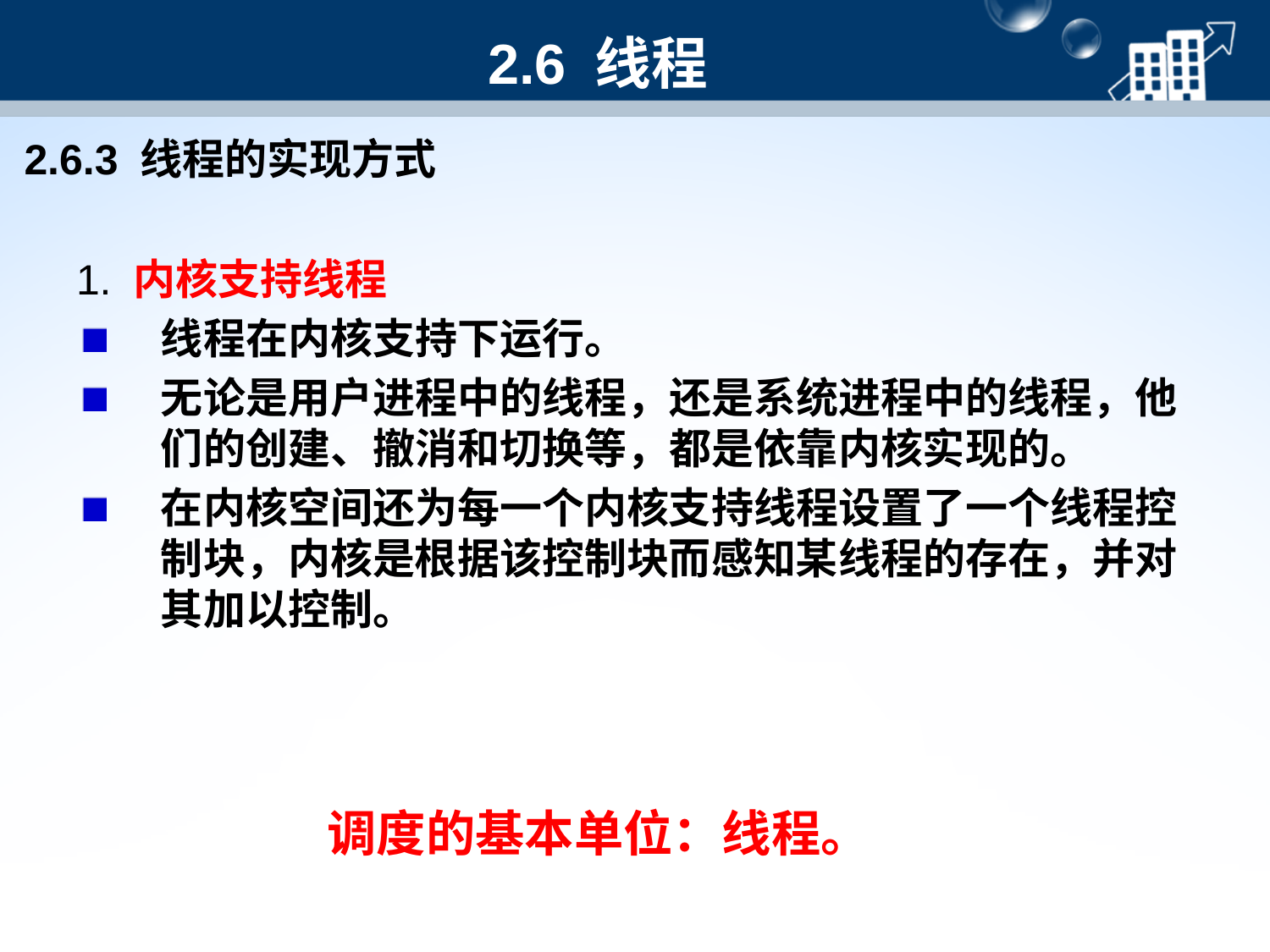

2.6 线程
2.6.3 线程的实现方式
1. 内核支持线程
线程在内核支持下运行。
无论是用户进程中的线程，还是系统进程中的线程，他们的创建、撤消和切换等，都是依靠内核实现的。
在内核空间还为每一个内核支持线程设置了一个线程控制块，内核是根据该控制块而感知某线程的存在，并对其加以控制。
调度的基本单位：线程。